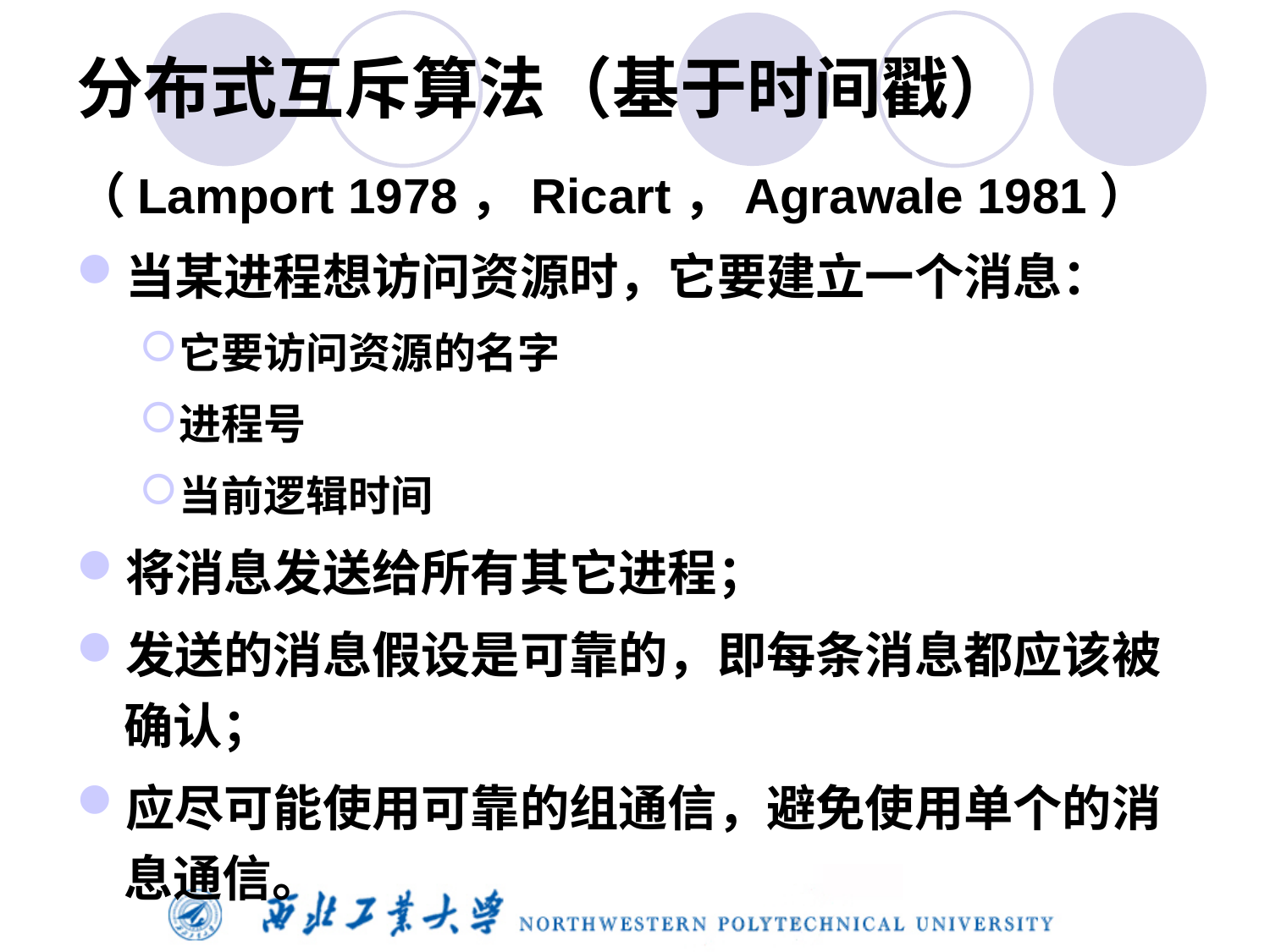

# 分布式互斥算法（基于时间戳）
（Lamport 1978，Ricart，Agrawale 1981）
当某进程想访问资源时，它要建立一个消息：
它要访问资源的名字
进程号
当前逻辑时间
将消息发送给所有其它进程；
发送的消息假设是可靠的，即每条消息都应该被确认；
应尽可能使用可靠的组通信，避免使用单个的消息通信。